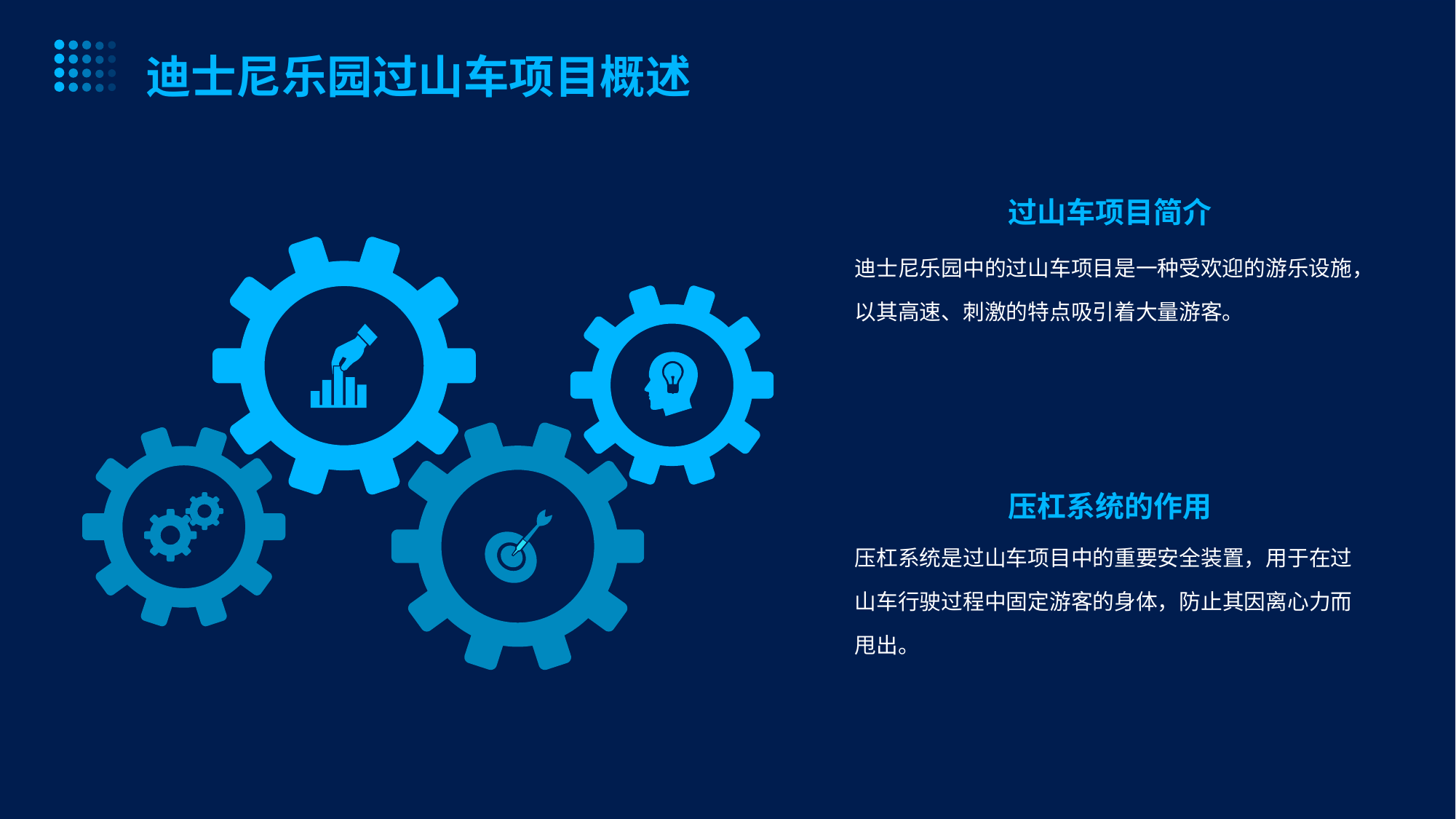

迪士尼乐园过山车项目概述

过山车项目简介
迪士尼乐园中的过山车项目是一种受欢迎的游乐设施，以其高速、刺激的特点吸引着大量游客。

压杠系统的作用

压杠系统是过山车项目中的重要安全装置，用于在过山车行驶过程中固定游客的身体，防止其因离心力而甩出。